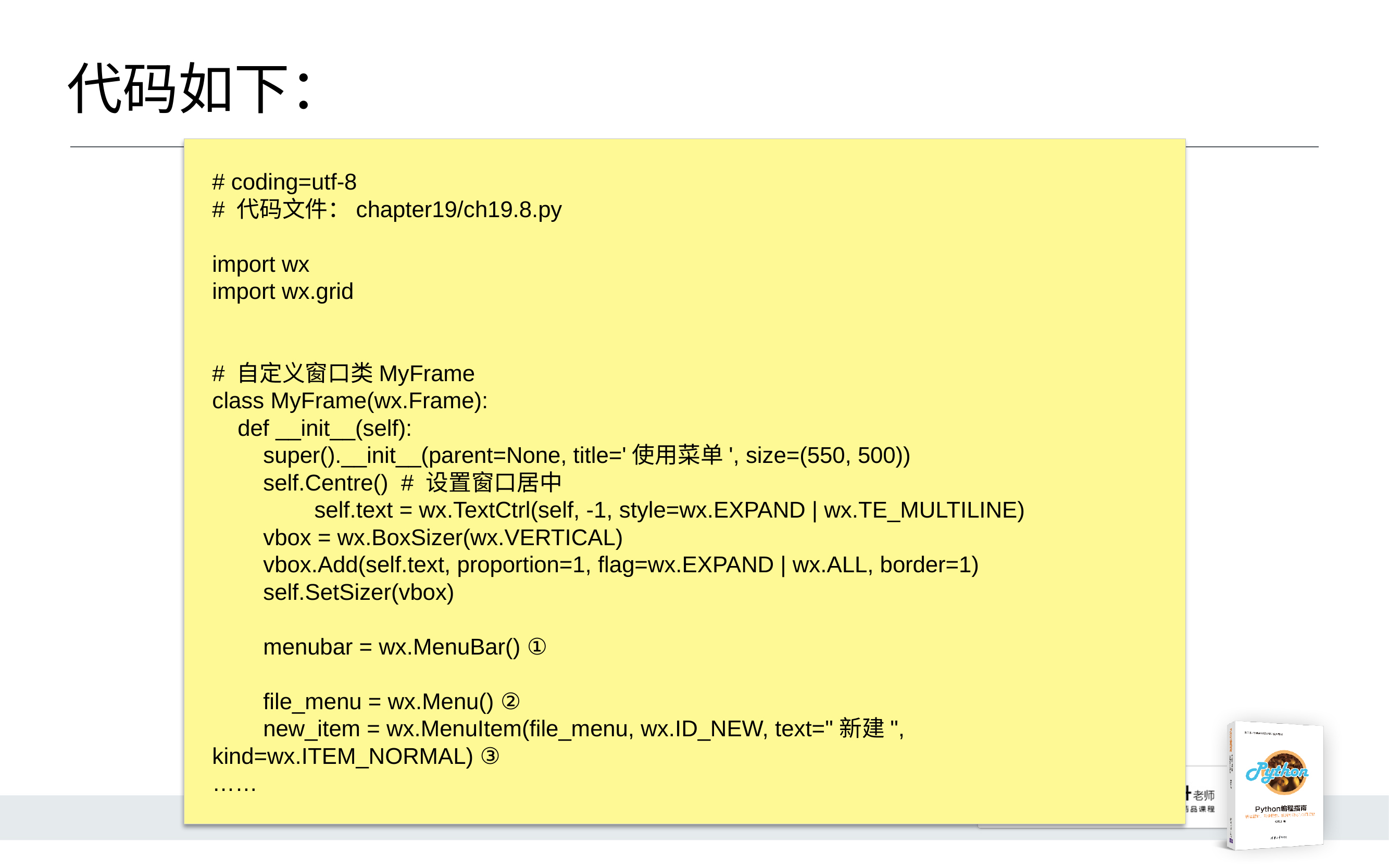

# 代码如下：
# coding=utf-8
# 代码文件：chapter19/ch19.8.py

import wx
import wx.grid

# 自定义窗口类MyFrame
class MyFrame(wx.Frame):
    def __init__(self):
        super().__init__(parent=None, title='使用菜单', size=(550, 500))
        self.Centre()  # 设置窗口居中
                self.text = wx.TextCtrl(self, -1, style=wx.EXPAND | wx.TE_MULTILINE)
        vbox = wx.BoxSizer(wx.VERTICAL)
        vbox.Add(self.text, proportion=1, flag=wx.EXPAND | wx.ALL, border=1)
        self.SetSizer(vbox)

        menubar = wx.MenuBar() ①

        file_menu = wx.Menu() ②
        new_item = wx.MenuItem(file_menu, wx.ID_NEW, text="新建", kind=wx.ITEM_NORMAL) ③
……